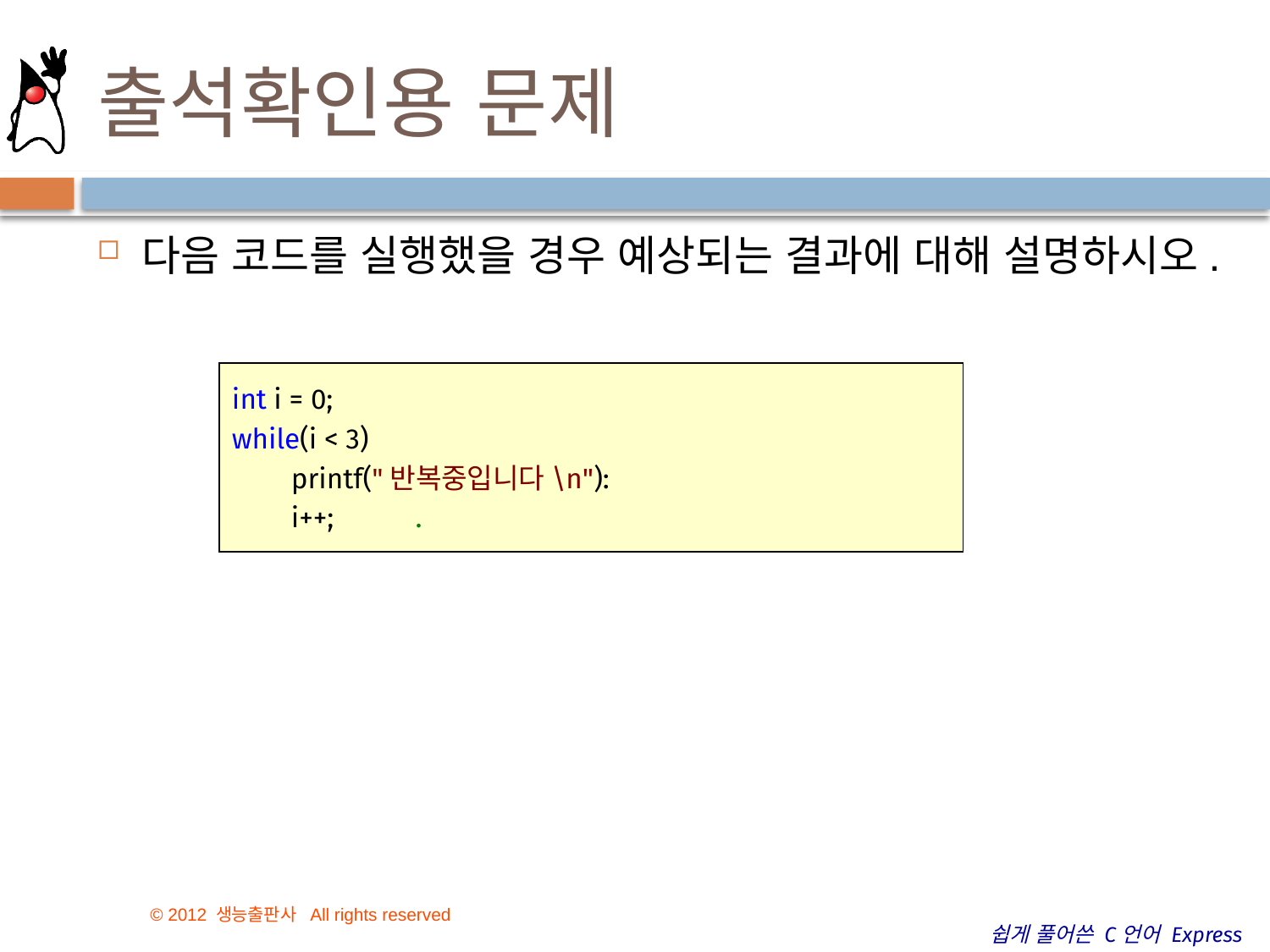

# 출석확인용 문제
다음 코드를 실행했을 경우 예상되는 결과에 대해 설명하시오.
int i = 0;
while(i < 3)
        printf("반복중입니다\n"):
        i++;           .